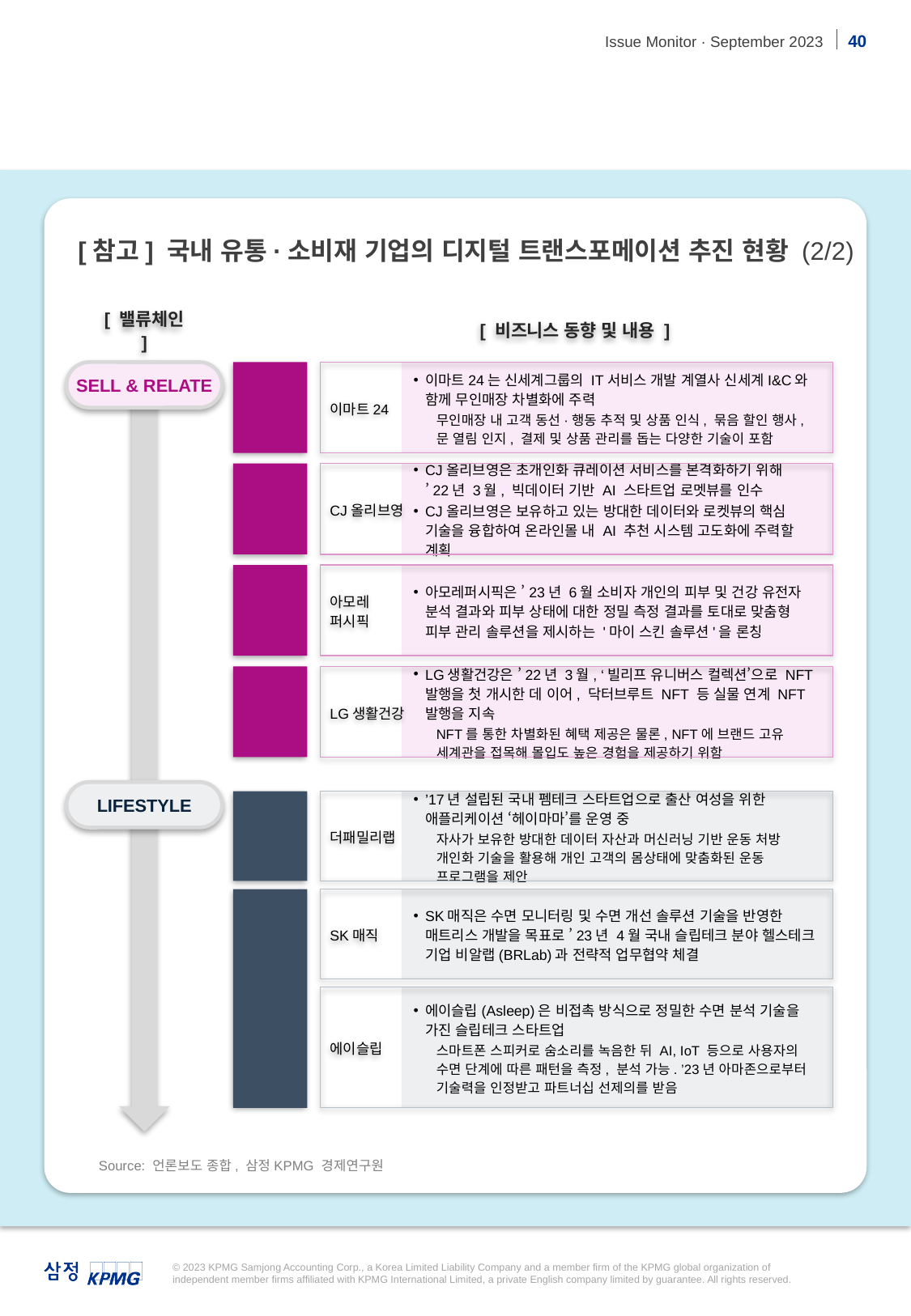

[참고] 국내 유통·소비재 기업의 디지털 트랜스포메이션 추진 현황 (2/2)
[ 밸류체인 ]
[ 비즈니스 동향 및 내용 ]
SELL & RELATE
이마트24
이마트24는 신세계그룹의 IT서비스 개발 계열사 신세계I&C와 함께 무인매장 차별화에 주력
무인매장 내 고객 동선·행동 추적 및 상품 인식, 묶음 할인 행사, 문 열림 인지, 결제 및 상품 관리를 돕는 다양한 기술이 포함
무인
매장
고객 경험
CJ올리브영
CJ올리브영은 초개인화 큐레이션 서비스를 본격화하기 위해
’22년 3월, 빅데이터 기반 AI 스타트업 로멧뷰를 인수
CJ올리브영은 보유하고 있는 방대한 데이터와 로켓뷰의 핵심 기술을 융합하여 온라인몰 내 AI 추천 시스템 고도화에 주력할 계획
개인 맞춤형
아모레
퍼시픽
아모레퍼시픽은 ’23년 6월 소비자 개인의 피부 및 건강 유전자 분석 결과와 피부 상태에 대한 정밀 측정 결과를 토대로 맞춤형 피부 관리 솔루션을 제시하는 '마이 스킨 솔루션'을 론칭
가상 경험
LG생활건강
LG생활건강은 ’22년 3월, ‘빌리프 유니버스 컬렉션’으로 NFT 발행을 첫 개시한 데 이어, 닥터브루트 NFT 등 실물 연계 NFT 발행을 지속
NFT를 통한 차별화된 혜택 제공은 물론, NFT에 브랜드 고유 세계관을 접목해 몰입도 높은 경험을 제공하기 위함

LIFESTYLE
더패밀리랩
’17년 설립된 국내 펨테크 스타트업으로 출산 여성을 위한 애플리케이션 ‘헤이마마’를 운영 중
자사가 보유한 방대한 데이터 자산과 머신러닝 기반 운동 처방 개인화 기술을 활용해 개인 고객의 몸상태에 맞춤화된 운동 프로그램을 제안
펨테크
슬립
테크
SK매직
SK매직은 수면 모니터링 및 수면 개선 솔루션 기술을 반영한 매트리스 개발을 목표로 ’23년 4월 국내 슬립테크 분야 헬스테크 기업 비알랩(BRLab)과 전략적 업무협약 체결
에이슬립
에이슬립(Asleep)은 비접촉 방식으로 정밀한 수면 분석 기술을 가진 슬립테크 스타트업
스마트폰 스피커로 숨소리를 녹음한 뒤 AI, IoT 등으로 사용자의 수면 단계에 따른 패턴을 측정, 분석 가능. ’23년 아마존으로부터 기술력을 인정받고 파트너십 선제의를 받음
Source: 언론보도 종합, 삼정KPMG 경제연구원